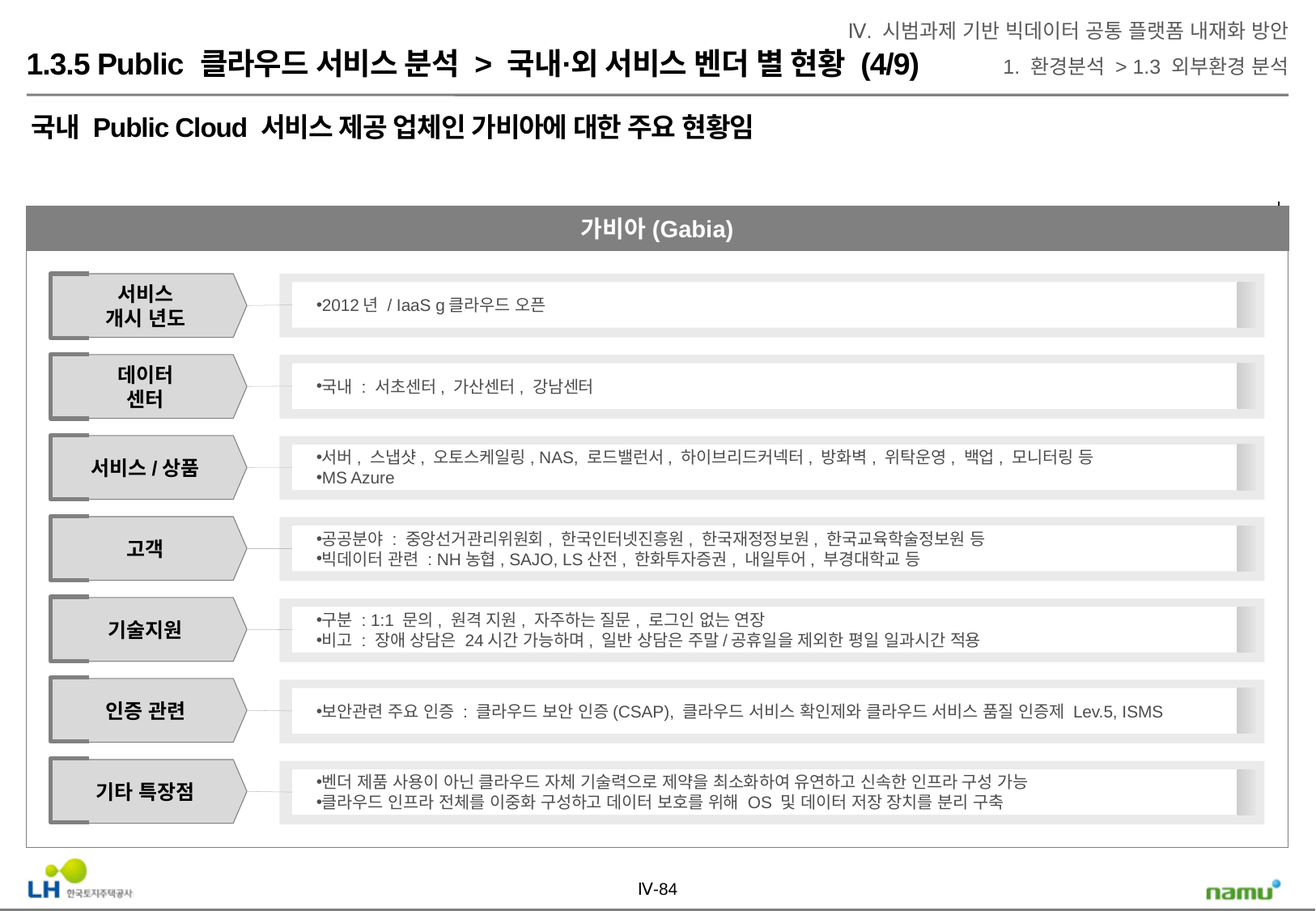

Ⅳ. 시범과제 기반 빅데이터 공통 플랫폼 내재화 방안
1. 환경분석 > 1.3 외부환경 분석
1.3.5 Public 클라우드 서비스 분석 > 국내∙외 서비스 벤더 별 현황 (4/9)
국내 Public Cloud 서비스 제공 업체인 가비아에 대한 주요 현황임
가비아(Gabia)

서비스
개시 년도
데이터
센터
서비스/상품
고객
기술지원
인증 관련
기타 특장점

2012년 / IaaS g클라우드 오픈

국내 : 서초센터, 가산센터, 강남센터

서버, 스냅샷, 오토스케일링, NAS, 로드밸런서, 하이브리드커넥터, 방화벽, 위탁운영, 백업, 모니터링 등
MS Azure

공공분야 : 중앙선거관리위원회, 한국인터넷진흥원, 한국재정정보원, 한국교육학술정보원 등
빅데이터 관련 : NH농협, SAJO, LS산전, 한화투자증권, 내일투어, 부경대학교 등

구분 : 1:1 문의, 원격 지원, 자주하는 질문, 로그인 없는 연장
비고 : 장애 상담은 24시간 가능하며, 일반 상담은 주말/공휴일을 제외한 평일 일과시간 적용

보안관련 주요 인증 : 클라우드 보안 인증(CSAP), 클라우드 서비스 확인제와 클라우드 서비스 품질 인증제 Lev.5, ISMS

벤더 제품 사용이 아닌 클라우드 자체 기술력으로 제약을 최소화하여 유연하고 신속한 인프라 구성 가능
클라우드 인프라 전체를 이중화 구성하고 데이터 보호를 위해 OS 및 데이터 저장 장치를 분리 구축